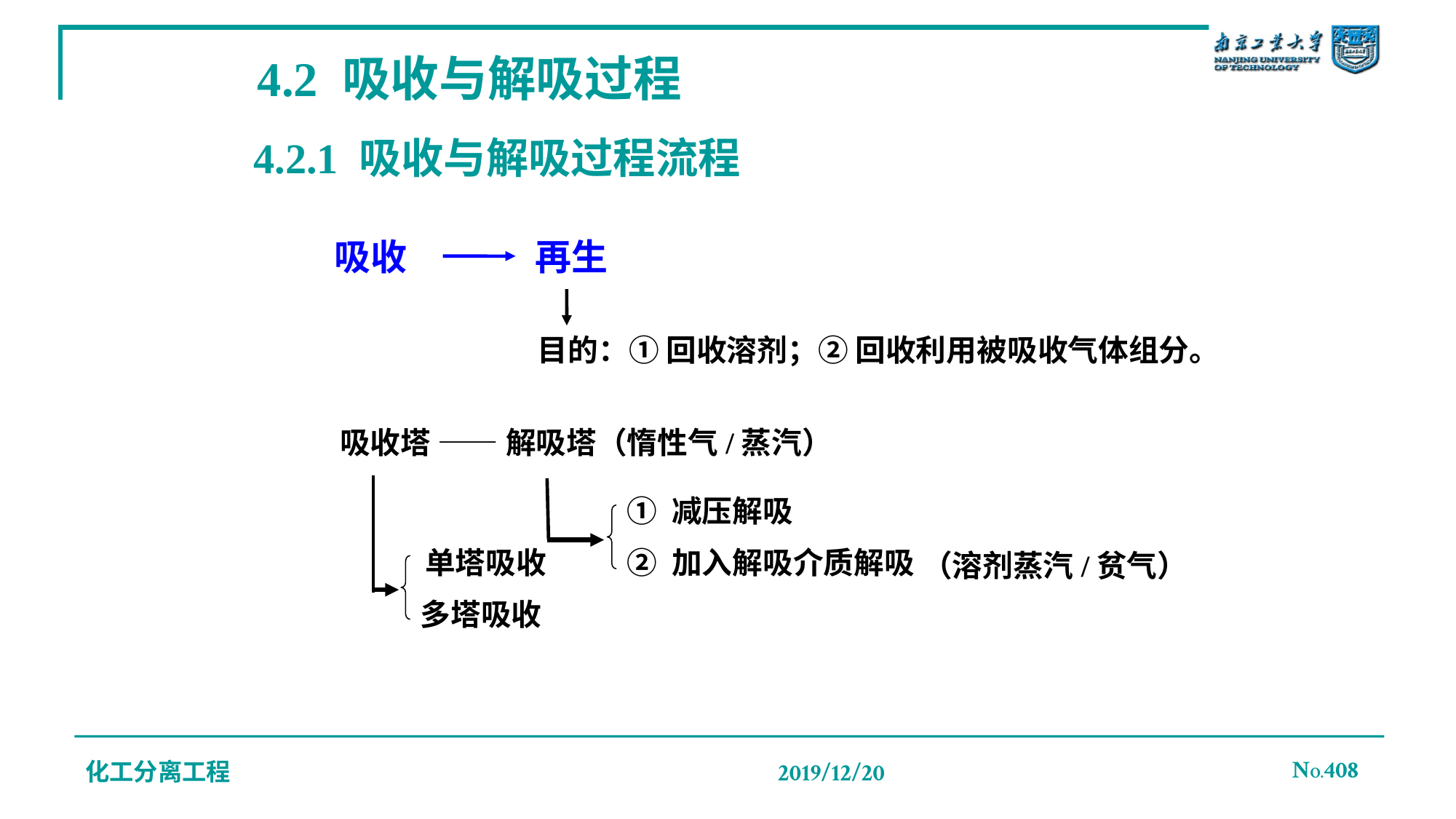

# 4.2 吸收与解吸过程
4.2.1 吸收与解吸过程流程
 吸收
再生

目的：① 回收溶剂；② 回收利用被吸收气体组分。
 吸收塔 —— 解吸塔（惰性气/蒸汽）

① 减压解吸
② 加入解吸介质解吸

（溶剂蒸汽/贫气）
  单塔吸收

多塔吸收
化工分离工程
2019/12/20
NO.408